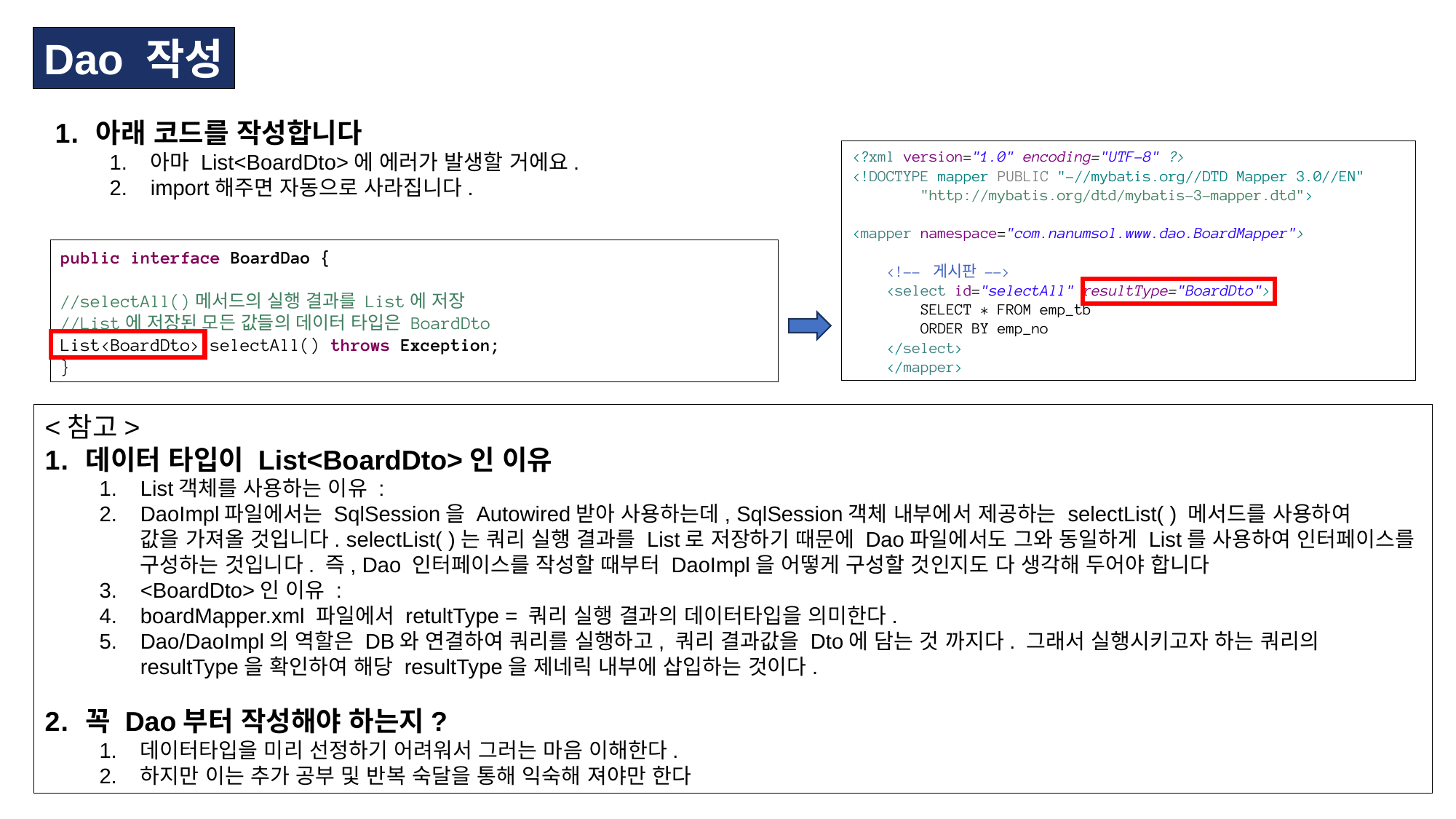

Dao 작성
아래 코드를 작성합니다
아마 List<BoardDto>에 에러가 발생할 거에요.
import해주면 자동으로 사라집니다.
<?xml version="1.0" encoding="UTF-8" ?>
<!DOCTYPE mapper PUBLIC "-//mybatis.org//DTD Mapper 3.0//EN"
        "http://mybatis.org/dtd/mybatis-3-mapper.dtd">

<mapper namespace="com.nanumsol.www.dao.BoardMapper">

    <!-- 게시판 -->
    <select id="selectAll" resultType="BoardDto">
        SELECT * FROM emp_tb
        ORDER BY emp_no
    </select>
    </mapper>
public interface BoardDao {

//selectAll()메서드의 실행 결과를 List에 저장
//List에 저장된 모든 값들의 데이터 타입은 BoardDto
List<BoardDto> selectAll() throws Exception;
}

<참고>
데이터 타입이 List<BoardDto>인 이유
List객체를 사용하는 이유 :
DaoImpl파일에서는 SqlSession을 Autowired받아 사용하는데, SqlSession객체 내부에서 제공하는 selectList( ) 메서드를 사용하여
값을 가져올 것입니다. selectList( )는 쿼리 실행 결과를 List로 저장하기 때문에 Dao파일에서도 그와 동일하게 List를 사용하여 인터페이스를
구성하는 것입니다. 즉, Dao 인터페이스를 작성할 때부터 DaoImpl을 어떻게 구성할 것인지도 다 생각해 두어야 합니다
<BoardDto>인 이유 :
boardMapper.xml 파일에서 retultType = 쿼리 실행 결과의 데이터타입을 의미한다.
Dao/DaoImpl의 역할은 DB와 연결하여 쿼리를 실행하고, 쿼리 결과값을 Dto에 담는 것 까지다. 그래서 실행시키고자 하는 쿼리의
resultType을 확인하여 해당 resultType을 제네릭 내부에 삽입하는 것이다.

꼭 Dao부터 작성해야 하는지?
데이터타입을 미리 선정하기 어려워서 그러는 마음 이해한다.
하지만 이는 추가 공부 및 반복 숙달을 통해 익숙해 져야만 한다